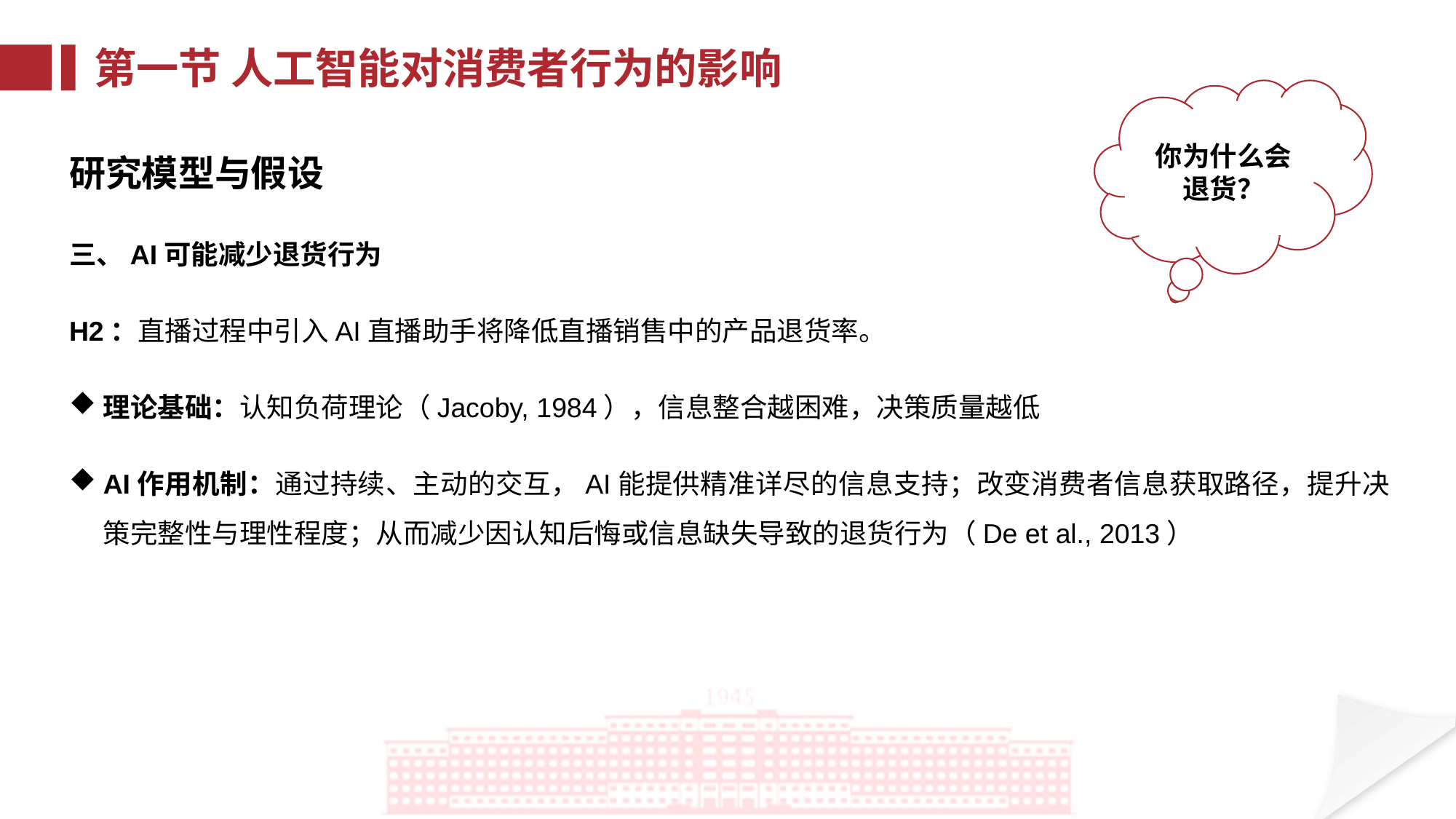

第一节 人工智能对消费者行为的影响
你为什么会退货？
研究模型与假设
三、AI可能减少退货行为
H2：直播过程中引入AI直播助手将降低直播销售中的产品退货率。
理论基础：认知负荷理论（Jacoby, 1984），信息整合越困难，决策质量越低
AI作用机制：通过持续、主动的交互，AI能提供精准详尽的信息支持；改变消费者信息获取路径，提升决策完整性与理性程度；从而减少因认知后悔或信息缺失导致的退货行为（De et al., 2013）